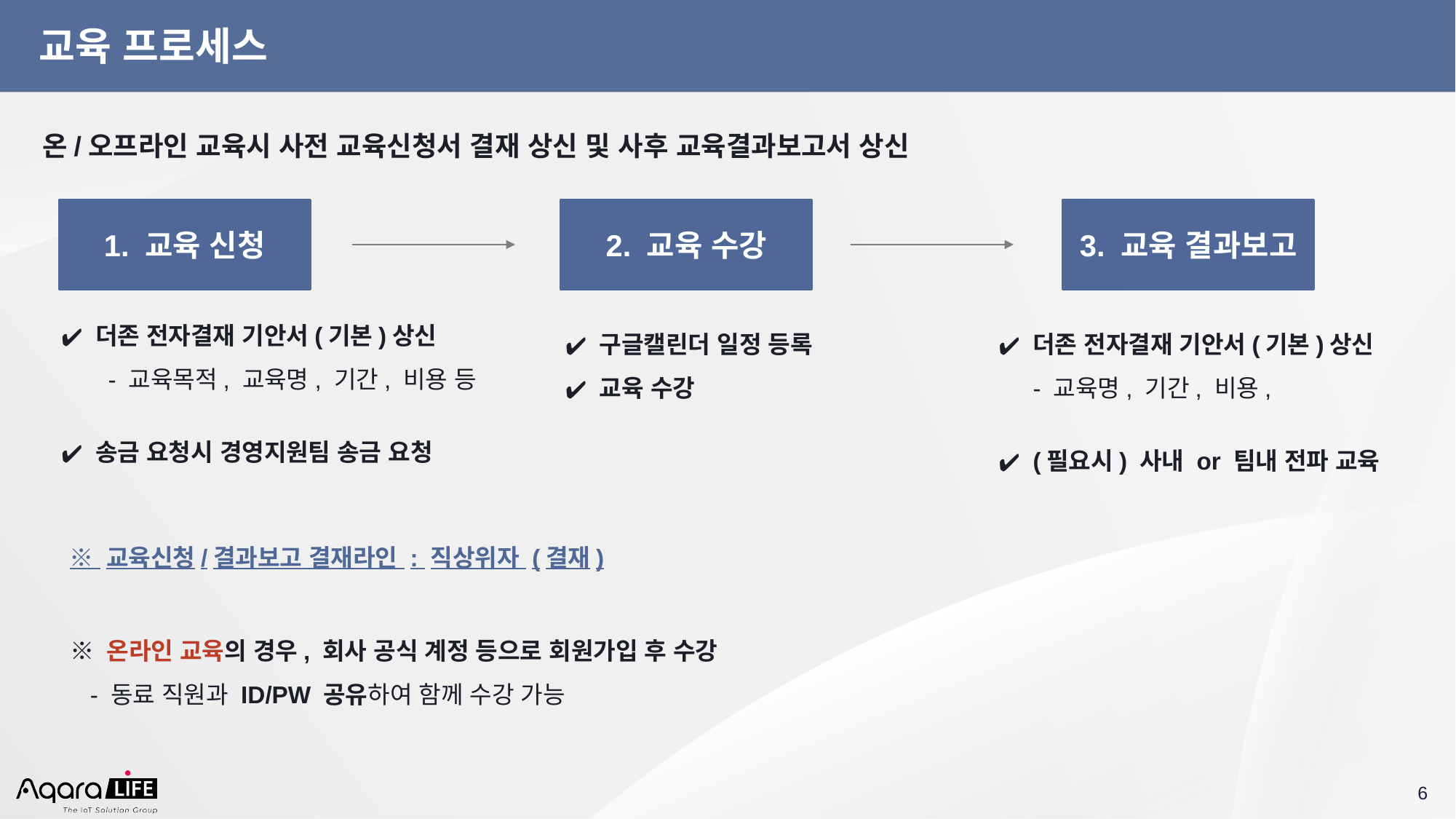

# 교육 프로세스
온/오프라인 교육시 사전 교육신청서 결재 상신 및 사후 교육결과보고서 상신
1. 교육 신청
2. 교육 수강
3. 교육 결과보고
더존 전자결재 기안서(기본)상신
 - 교육목적, 교육명, 기간, 비용 등
송금 요청시 경영지원팀 송금 요청
구글캘린더 일정 등록
교육 수강
더존 전자결재 기안서(기본)상신
- 교육명, 기간, 비용,
(필요시) 사내 or 팀내 전파 교육
※ 교육신청/결과보고 결재라인 : 직상위자 (결재)
※ 온라인 교육의 경우, 회사 공식 계정 등으로 회원가입 후 수강
   - 동료 직원과 ID/PW 공유하여 함께 수강 가능
6